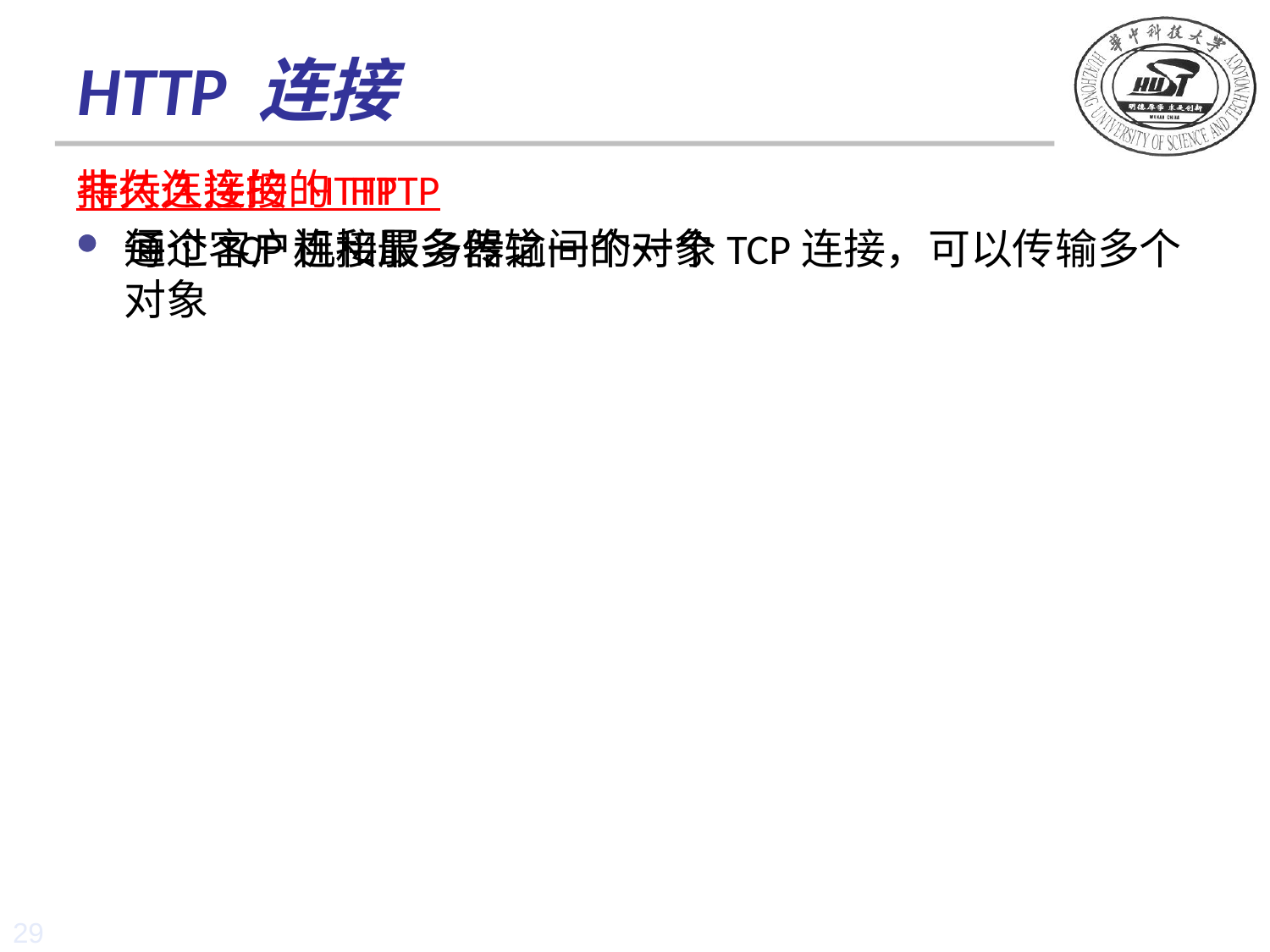

# HTTP 连接
非持久连接的 HTTP
每个TCP连接最多传输一个对象

持久连接的 HTTP
通过客户机和服务器之间的一个TCP连接，可以传输多个对象

29